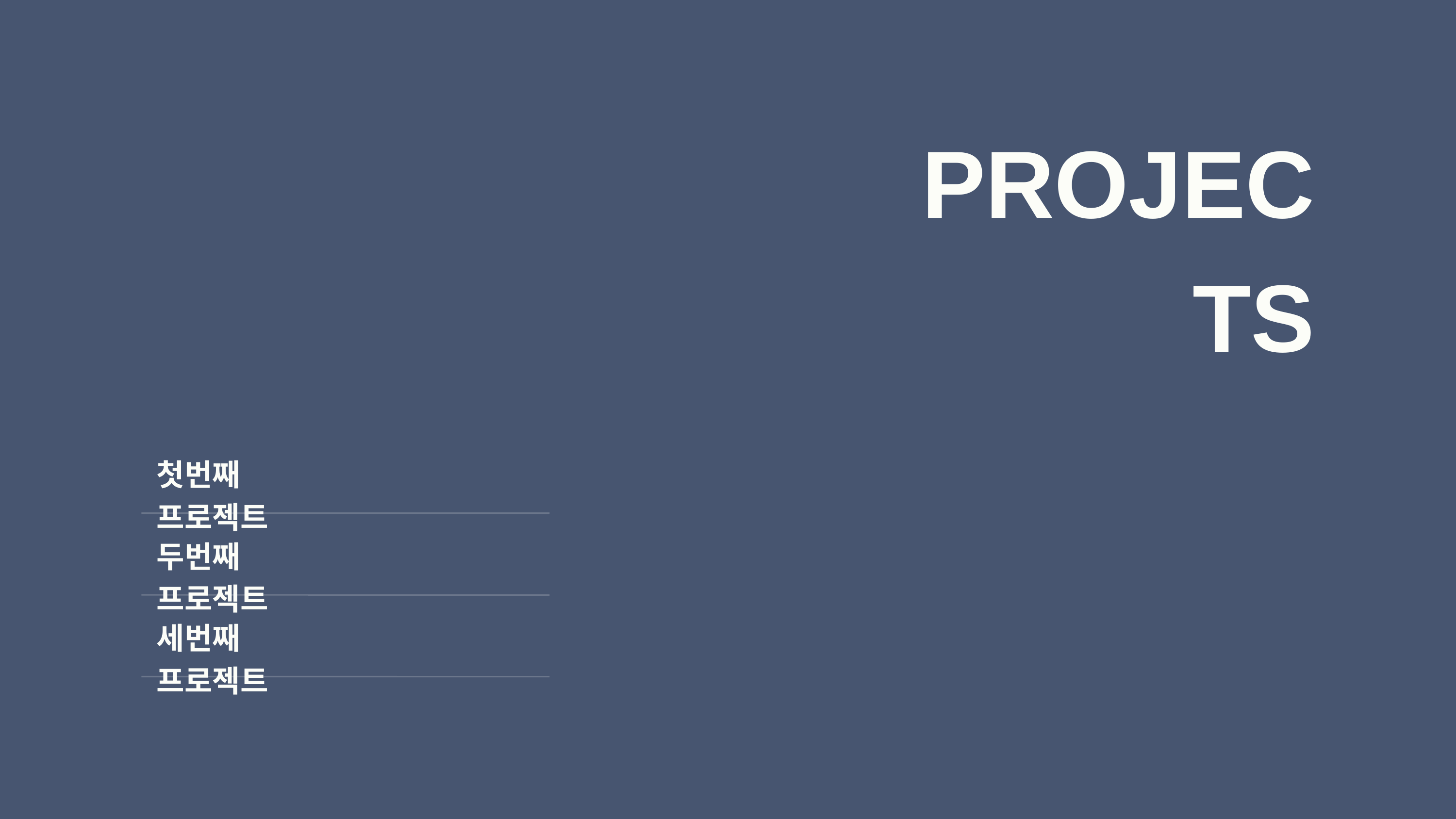

PROJECTS
첫번째 프로젝트

두번째 프로젝트

세번째 프로젝트